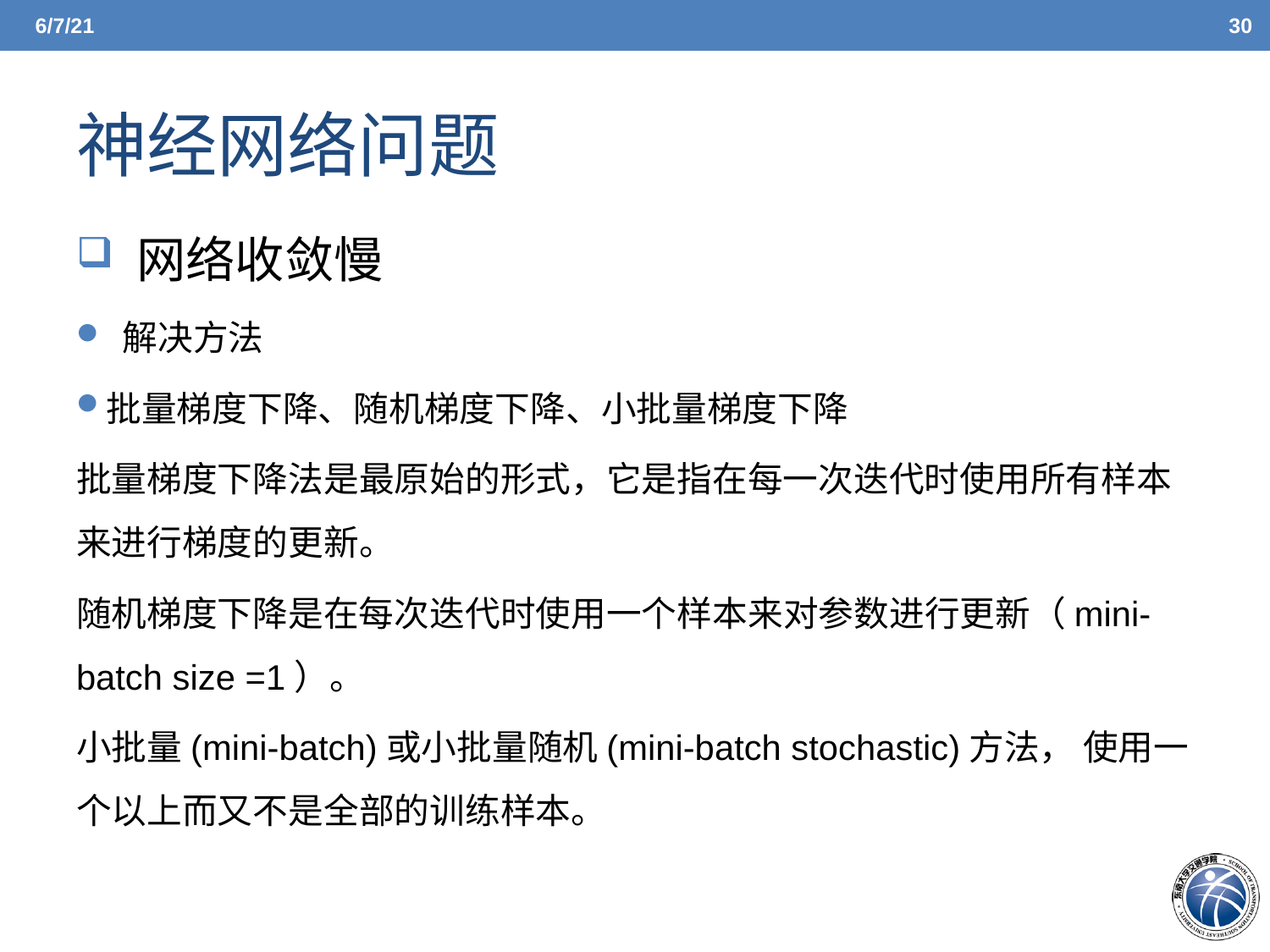

6/7/21
30
# 神经网络问题
 网络收敛慢
 解决方法
批量梯度下降、随机梯度下降、小批量梯度下降
批量梯度下降法是最原始的形式，它是指在每一次迭代时使用所有样本来进行梯度的更新。
随机梯度下降是在每次迭代时使用一个样本来对参数进行更新（mini-batch size =1）。
小批量(mini-batch)或小批量随机(mini-batch stochastic)方法， 使用一个以上而又不是全部的训练样本。